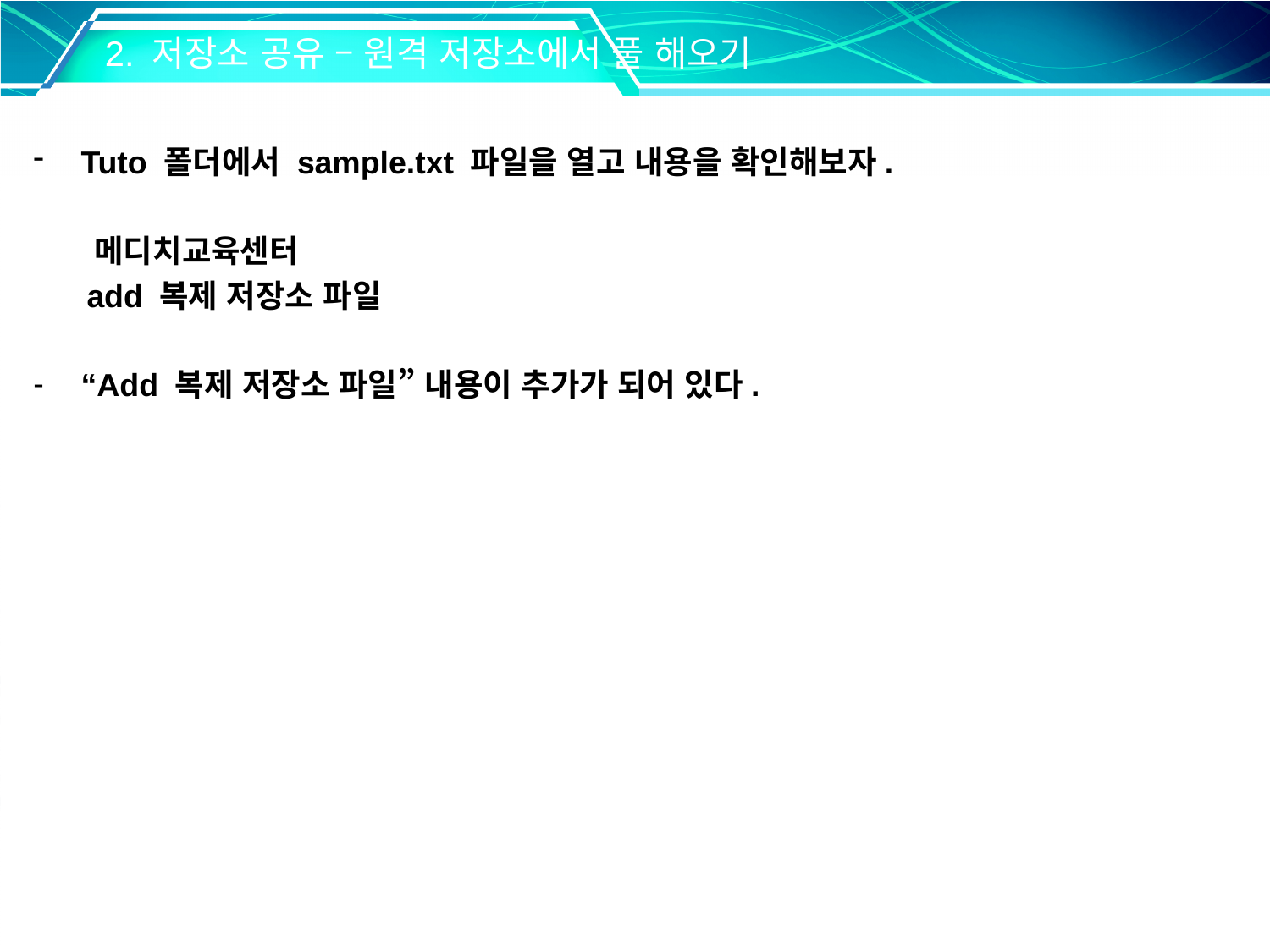

2. 저장소 공유 – 원격 저장소에서 풀 해오기
Tuto 폴더에서 sample.txt 파일을 열고 내용을 확인해보자.

      메디치교육센터
      add 복제 저장소 파일

“Add 복제 저장소 파일” 내용이 추가가 되어 있다.